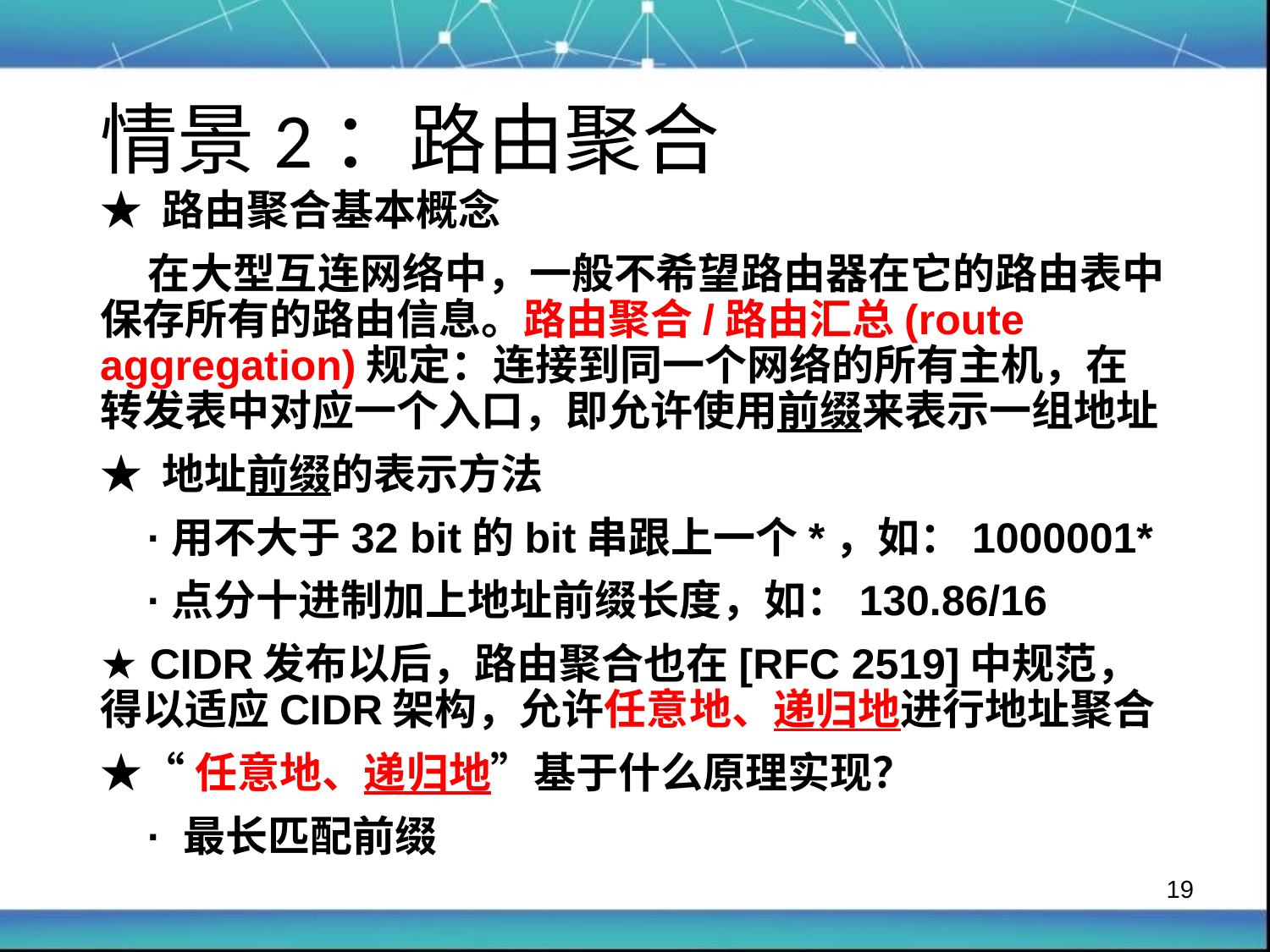

情景2：路由聚合
★ 路由聚合基本概念
    在大型互连网络中，一般不希望路由器在它的路由表中保存所有的路由信息。路由聚合/路由汇总(route aggregation)规定：连接到同一个网络的所有主机，在转发表中对应一个入口，即允许使用前缀来表示一组地址
★ 地址前缀的表示方法
    ·用不大于32 bit的bit串跟上一个*，如：1000001*
    ·点分十进制加上地址前缀长度，如：130.86/16
★ CIDR发布以后，路由聚合也在[RFC 2519]中规范，得以适应CIDR架构，允许任意地、递归地进行地址聚合
★“任意地、递归地”基于什么原理实现？
    · 最长匹配前缀

19